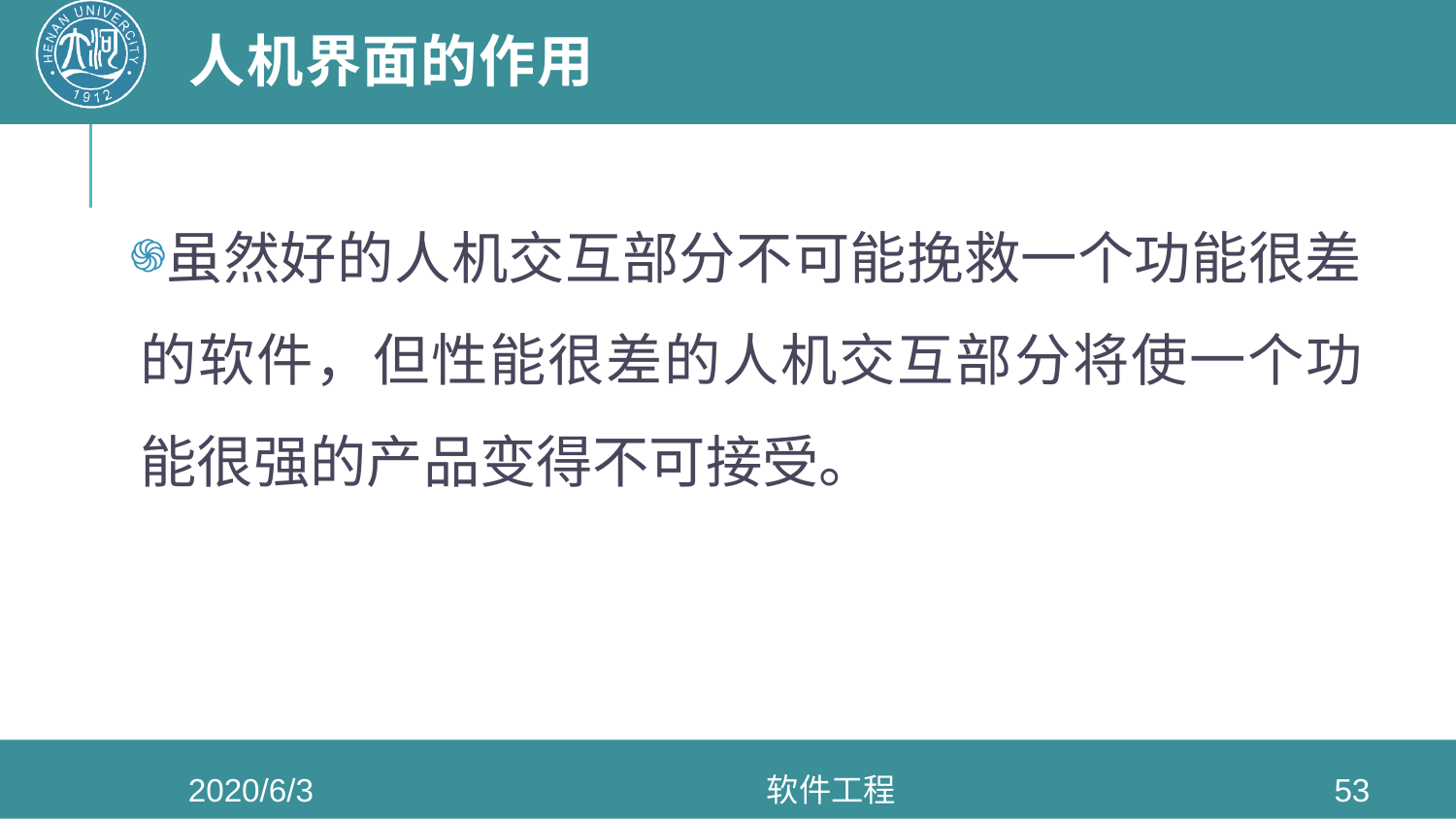

# 人机界面的作用
虽然好的人机交互部分不可能挽救一个功能很差的软件，但性能很差的人机交互部分将使一个功能很强的产品变得不可接受。
2020/6/3
软件工程
53